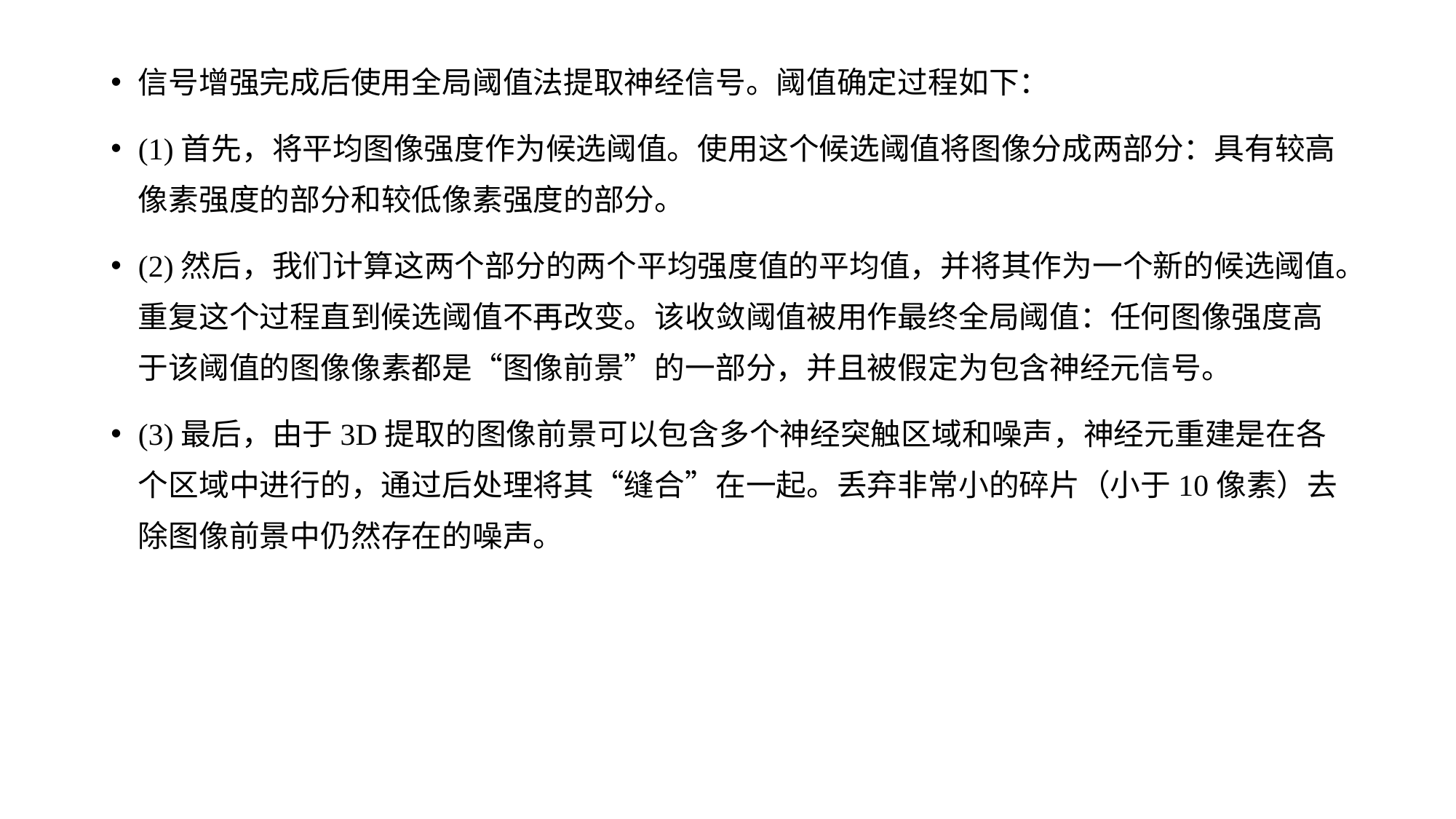

# 信号增强完成后使用全局阈值法提取神经信号。阈值确定过程如下：
(1)首先，将平均图像强度作为候选阈值。使用这个候选阈值将图像分成两部分：具有较高像素强度的部分和较低像素强度的部分。
(2)然后，我们计算这两个部分的两个平均强度值的平均值，并将其作为一个新的候选阈值。重复这个过程直到候选阈值不再改变。该收敛阈值被用作最终全局阈值：任何图像强度高于该阈值的图像像素都是“图像前景”的一部分，并且被假定为包含神经元信号。
(3)最后，由于3D提取的图像前景可以包含多个神经突触区域和噪声，神经元重建是在各个区域中进行的，通过后处理将其“缝合”在一起。丢弃非常小的碎片（小于10像素）去除图像前景中仍然存在的噪声。